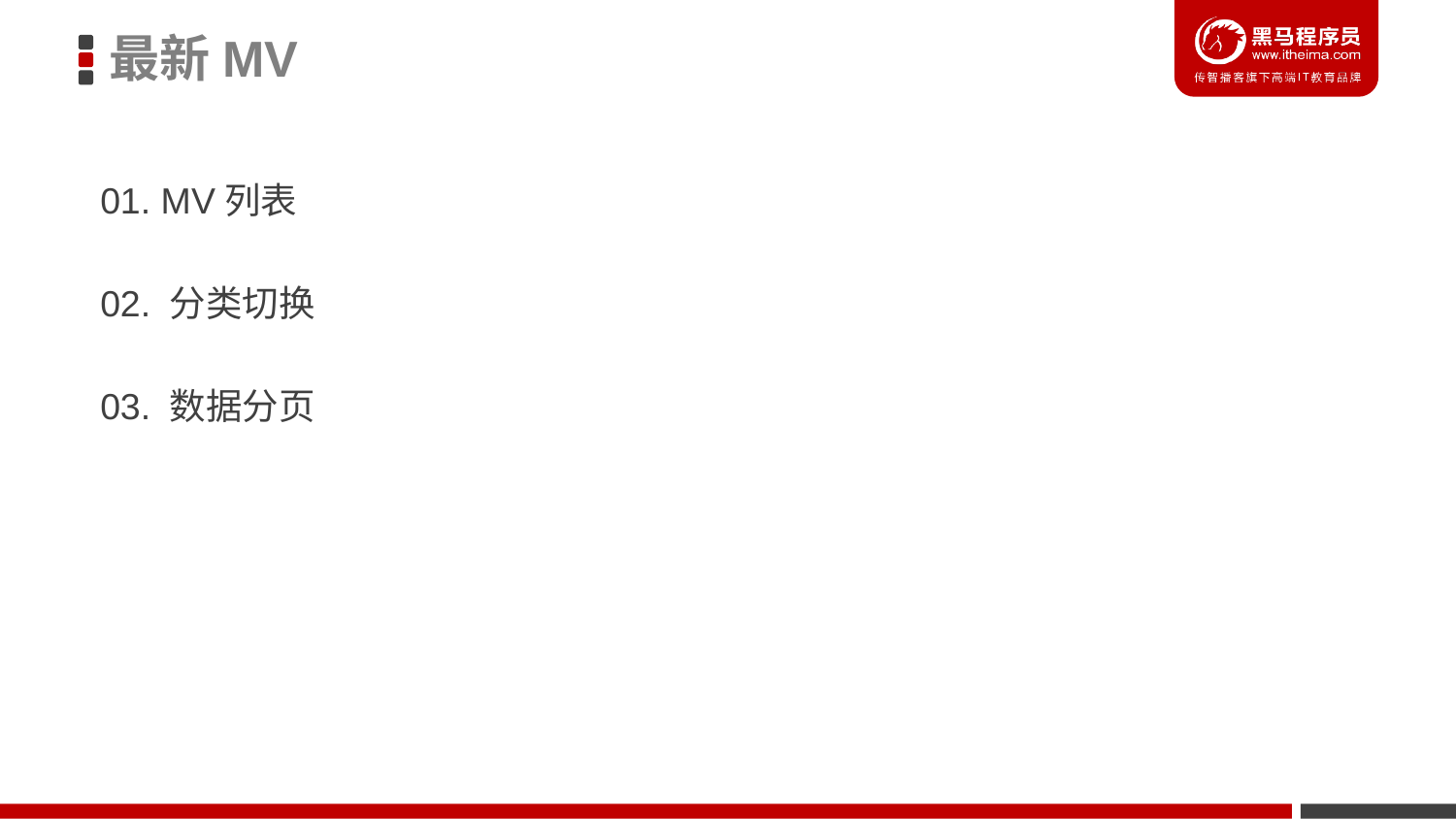

最新MV
01. MV列表
02. 分类切换
03. 数据分页